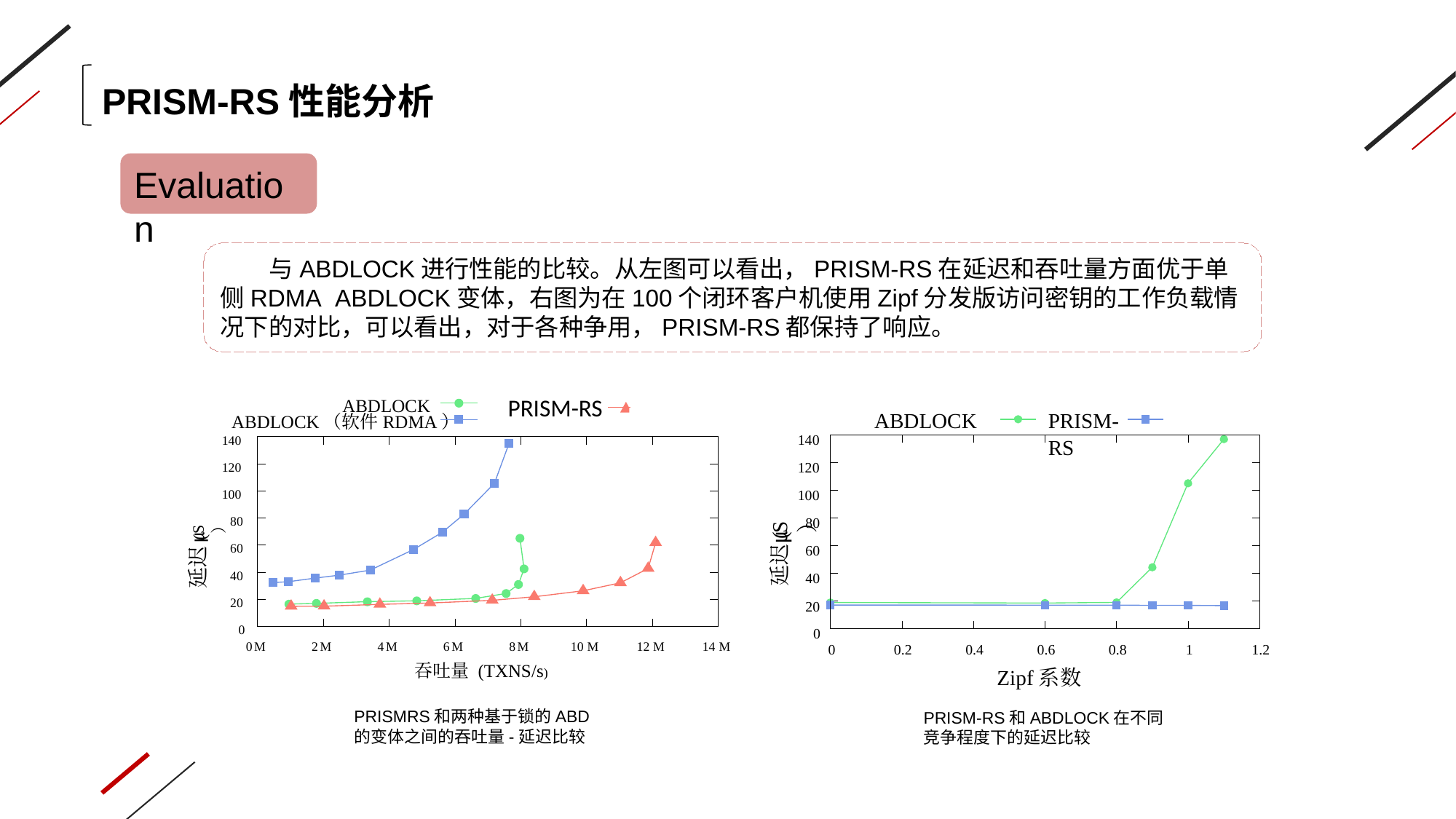

PRISM-RS性能分析
Evaluation
        与ABDLOCK进行性能的比较。从左图可以看出，PRISM-RS在延迟和吞吐量方面优于单侧RDMA  ABDLOCK变体，右图为在100个闭环客户机使用Zipf分发版访问密钥的工作负载情况下的对比，可以看出，对于各种争用，PRISM-RS都保持了响应。
PRISM-RS
ABDLOCK

ABDLOCK（软件RDMA）

 140

 120

 100

 80
S）

µ

延迟(

 60

 40

 20

 0

0
M
2
M
4
M
6
M
8
M
10
M
12
M
14
M
吞吐量 (TXNS/s)
PRISM-RS
ABDLOCK

 140

 120

 100

 80
S）

µ
延迟(
 60

 40

 20

 0

 0
 0.2
 0.4
 0.6
 0.8
 1
 1.2
Zipf系数
PRISMRS和两种基于锁的ABD的变体之间的吞吐量-延迟比较
PRISM-RS和ABDLOCK在不同竞争程度下的延迟比较